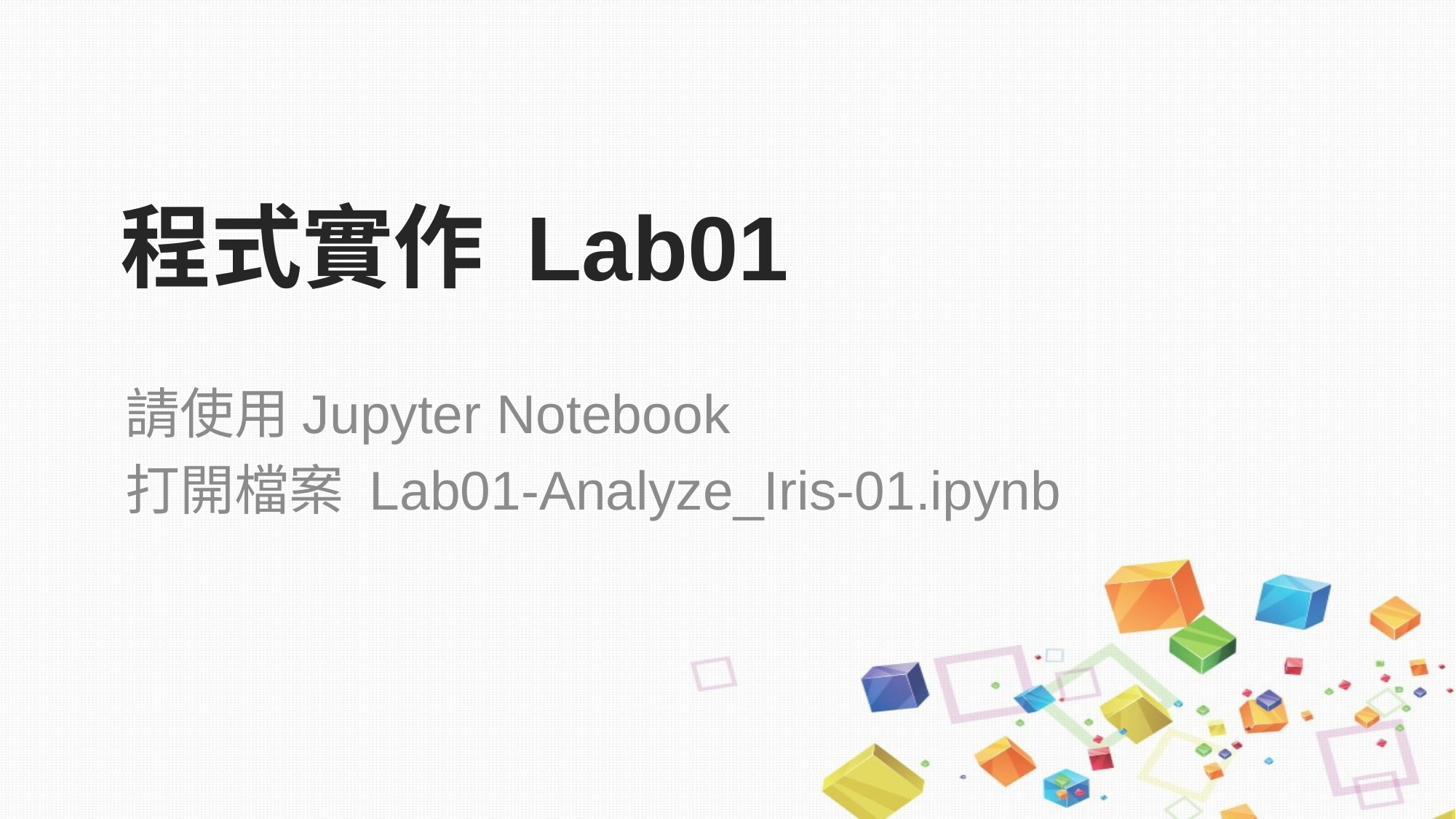

# 程式實作 Lab01
請使用Jupyter Notebook
打開檔案 Lab01-Analyze_Iris-01.ipynb